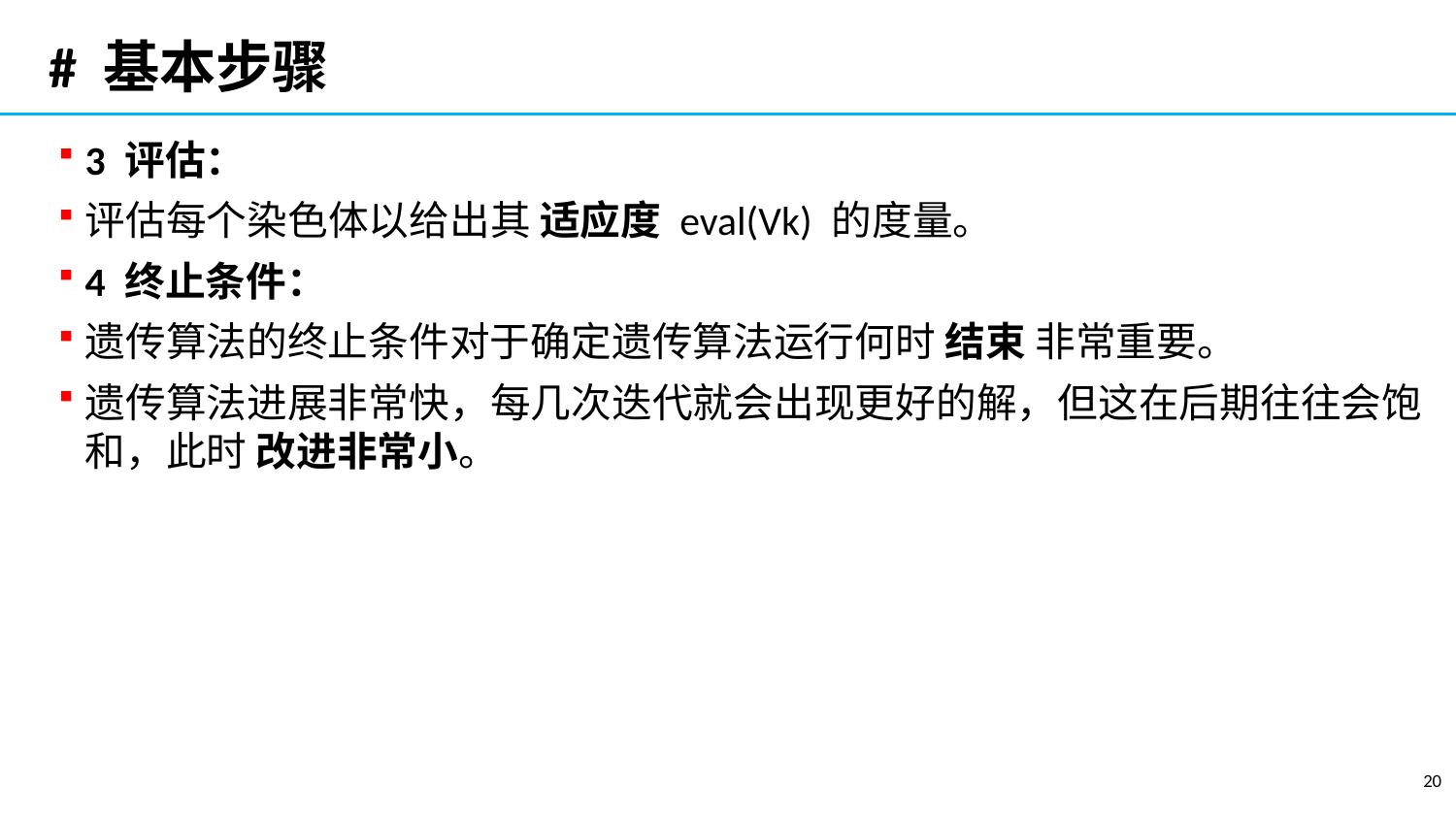

# # 基本步骤

3 评估：
评估每个染色体以给出其 适应度 eval(Vk)​ 的度量。
4 终止条件：
遗传算法的终止条件对于确定遗传算法运行何时 结束 非常重要。
遗传算法进展非常快，每几次迭代就会出现更好的解，但这在后期往往会饱和，此时 改进非常小。
20